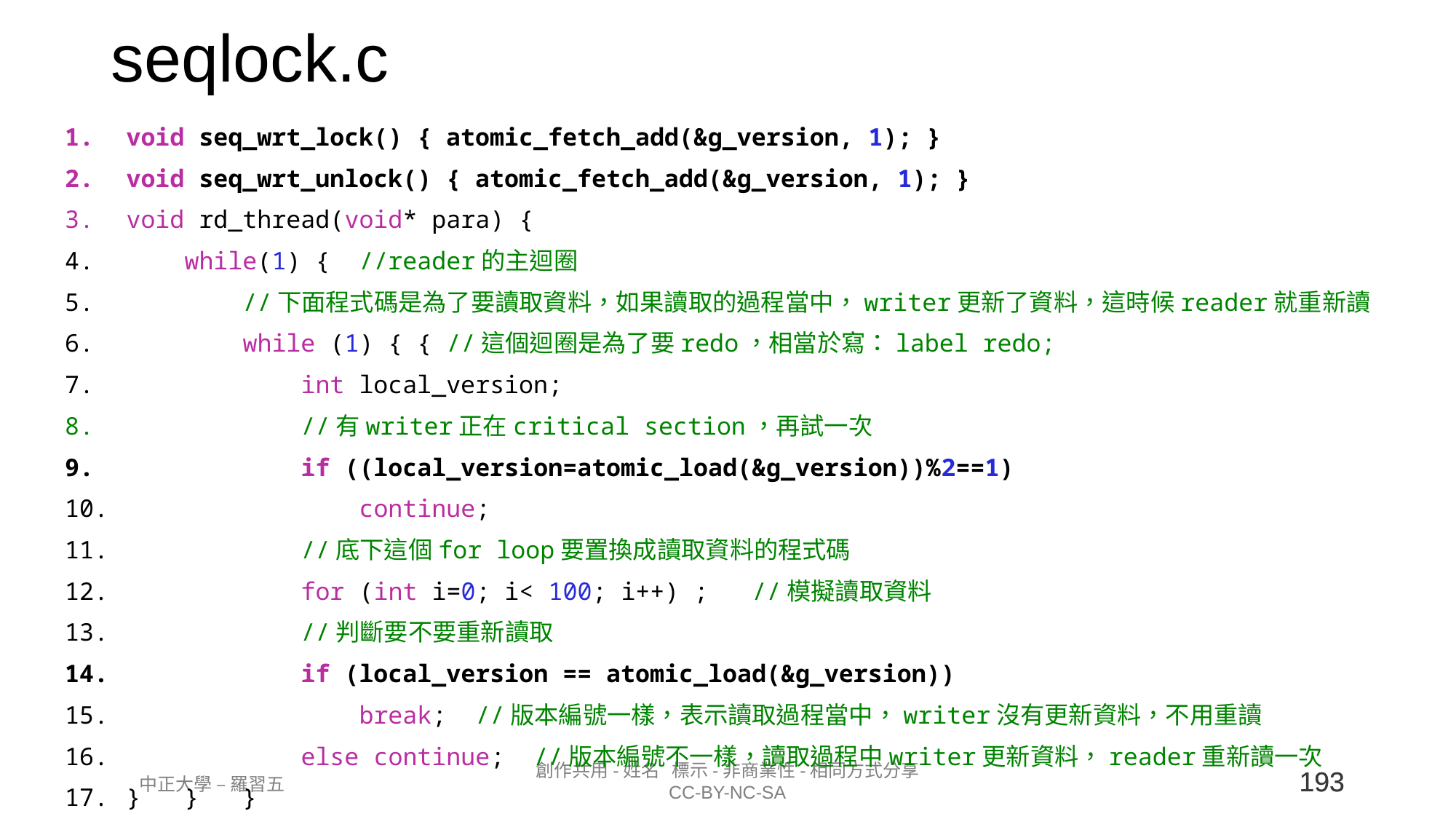

# seqlock.c
void seq_wrt_lock() { atomic_fetch_add(&g_version, 1); }
void seq_wrt_unlock() { atomic_fetch_add(&g_version, 1); }
void rd_thread(void* para) {
    while(1) {  //reader的主迴圈
        //下面程式碼是為了要讀取資料，如果讀取的過程當中，writer更新了資料，這時候reader就重新讀
        while (1) { { //這個迴圈是為了要redo，相當於寫：label redo;
            int local_version;
            //有writer正在critical section，再試一次
            if ((local_version=atomic_load(&g_version))%2==1)
                continue;
            //底下這個for loop要置換成讀取資料的程式碼
            for (int i=0; i< 100; i++) ;   //模擬讀取資料
            //判斷要不要重新讀取
            if (local_version == atomic_load(&g_version))
                break;  //版本編號一樣，表示讀取過程當中，writer沒有更新資料，不用重讀
            else continue;  //版本編號不一樣，讀取過程中writer更新資料，reader重新讀一次
}   }   }